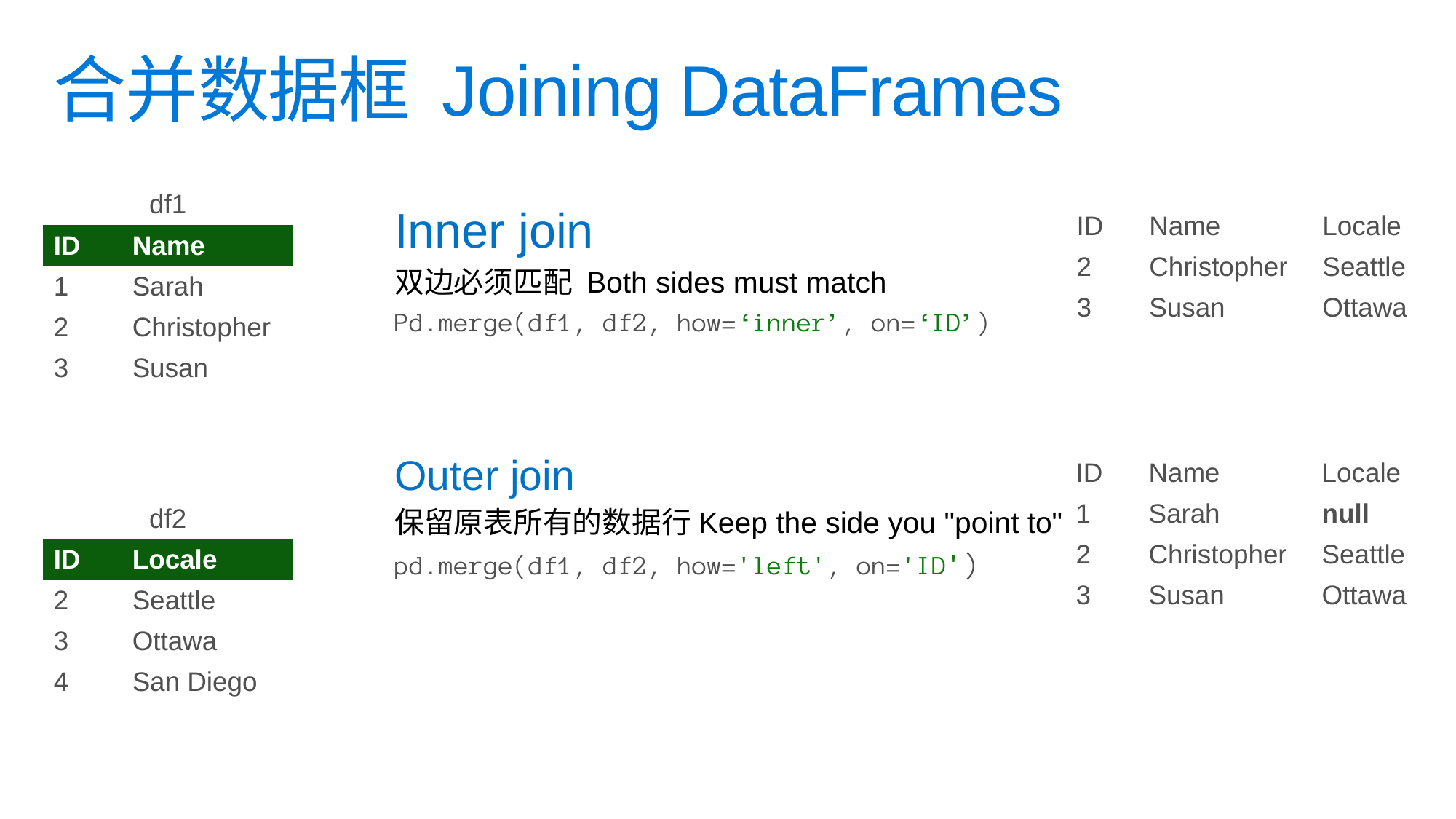

# 合并数据框 Joining DataFrames
| df1 |  |
| --- | --- |
| ID | Name |
| 1 | Sarah |
| 2 | Christopher |
| 3 | Susan |
Inner join
双边必须匹配 Both sides must match
Pd.merge(df1, df2, how=‘inner’, on=‘ID’)

Outer join
保留原表所有的数据行Keep the side you "point to"
pd.merge(df1, df2, how='left', on='ID')

| ID | Name | Locale |
| --- | --- | --- |
| 2 | Christopher | Seattle |
| 3 | Susan | Ottawa |
| ID | Name | Locale |
| --- | --- | --- |
| 1 | Sarah | null |
| 2 | Christopher | Seattle |
| 3 | Susan | Ottawa |
| df2 |  |
| --- | --- |
| ID | Locale |
| 2 | Seattle |
| 3 | Ottawa |
| 4 | San Diego |